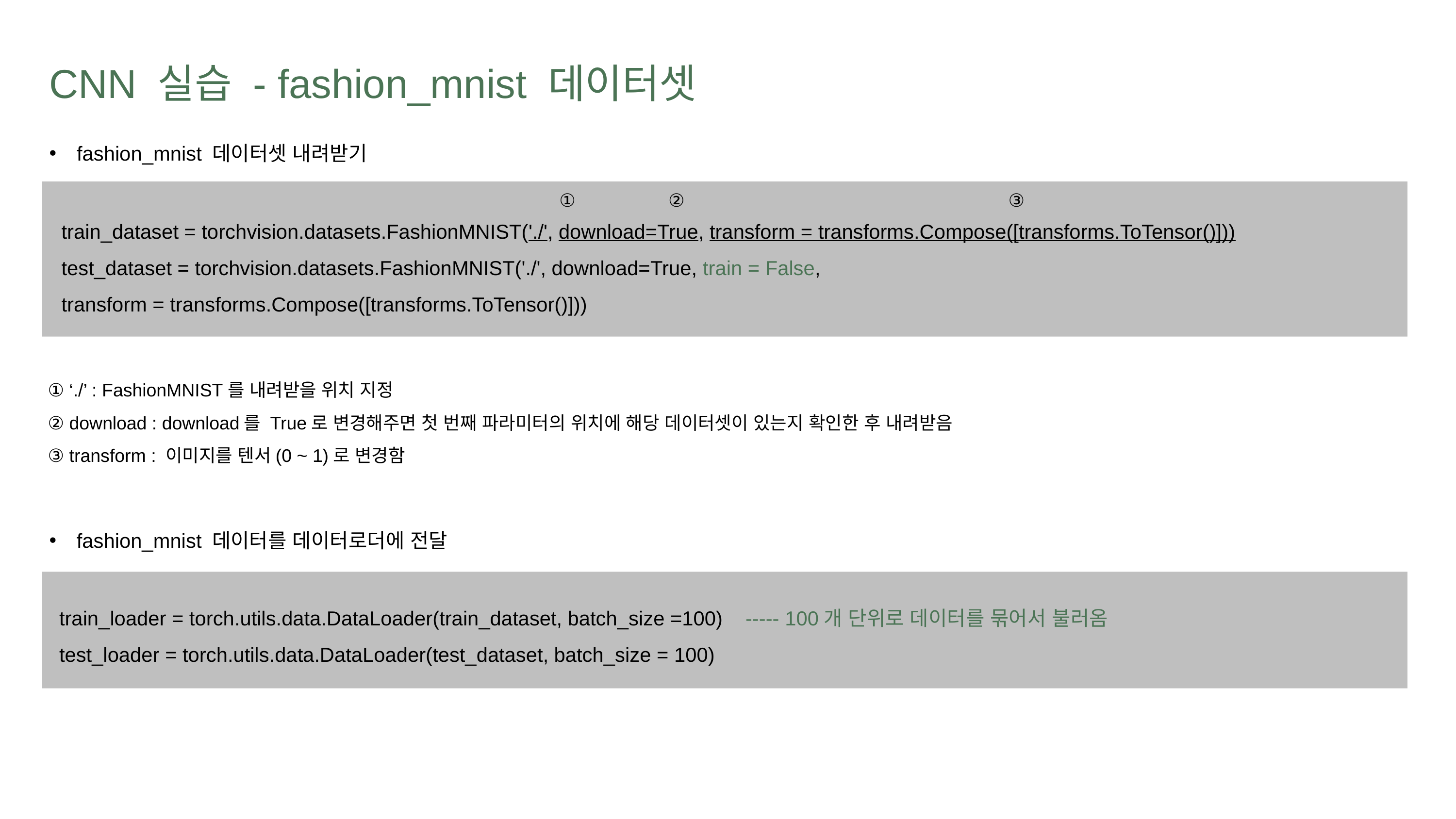

CNN 실습 - fashion_mnist 데이터셋
fashion_mnist 데이터셋 내려받기

①
②
③
train_dataset = torchvision.datasets.FashionMNIST('./', download=True, transform = transforms.Compose([transforms.ToTensor()]))
test_dataset = torchvision.datasets.FashionMNIST('./', download=True, train = False,
transform = transforms.Compose([transforms.ToTensor()]))
① ‘./’ : FashionMNIST를 내려받을 위치 지정
② download : download를 True로 변경해주면 첫 번째 파라미터의 위치에 해당 데이터셋이 있는지 확인한 후 내려받음
③ transform : 이미지를 텐서(0 ~ 1)로 변경함
fashion_mnist 데이터를 데이터로더에 전달

train_loader = torch.utils.data.DataLoader(train_dataset, batch_size =100)    ----- 100개 단위로 데이터를 묶어서 불러옴
test_loader = torch.utils.data.DataLoader(test_dataset, batch_size = 100)